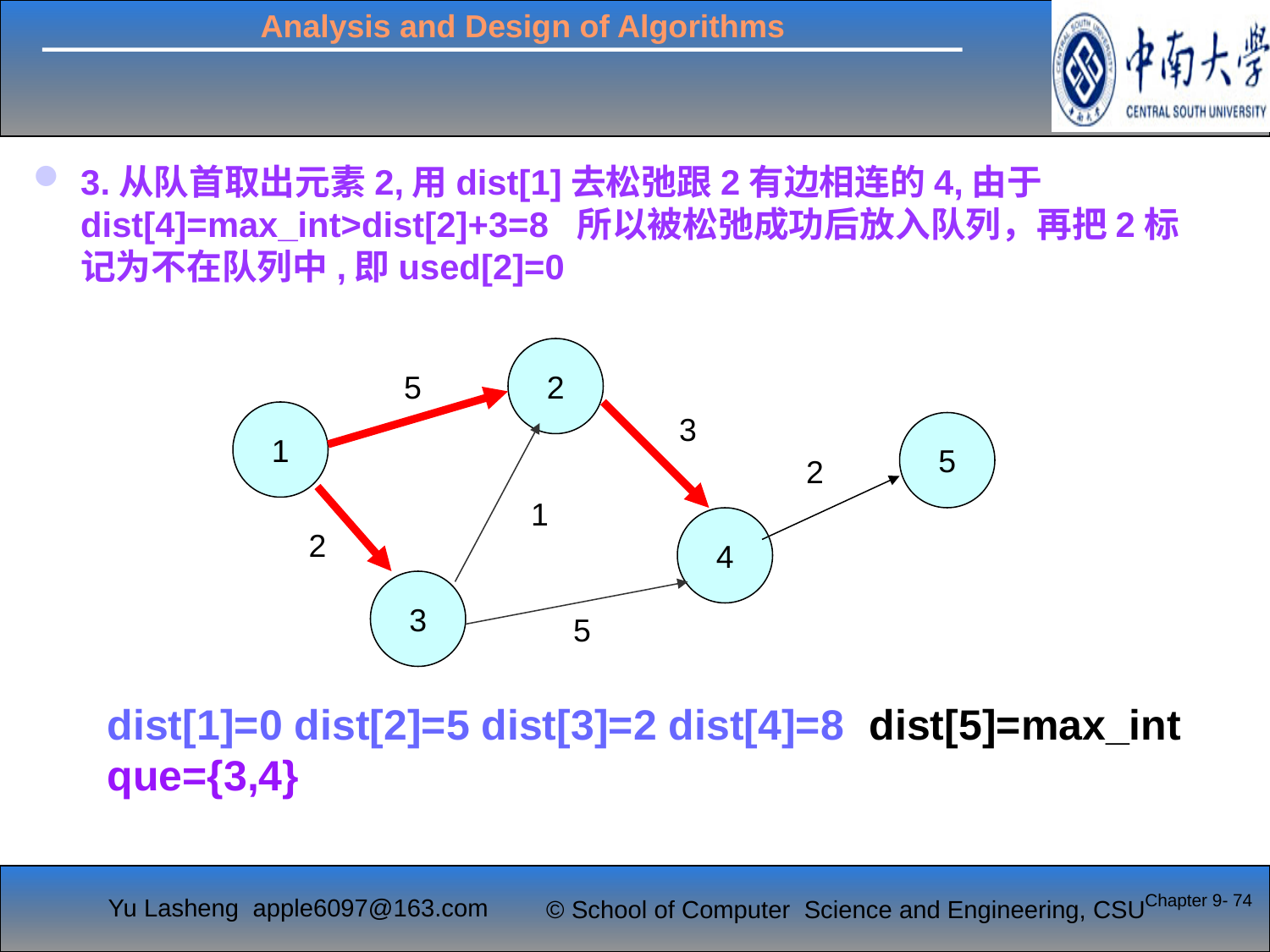

#
3.从队首取出元素2,用dist[1]去松弛跟2有边相连的4,由于dist[4]=max_int>dist[2]+3=8  所以被松弛成功后放入队列，再把2标记为不在队列中,即used[2]=0
2
5

1

3
5

2

1
4
2
3

5
dist[1]=0 dist[2]=5 dist[3]=2 dist[4]=8	dist[5]=max_int
que={3,4}

Chapter 9- 74